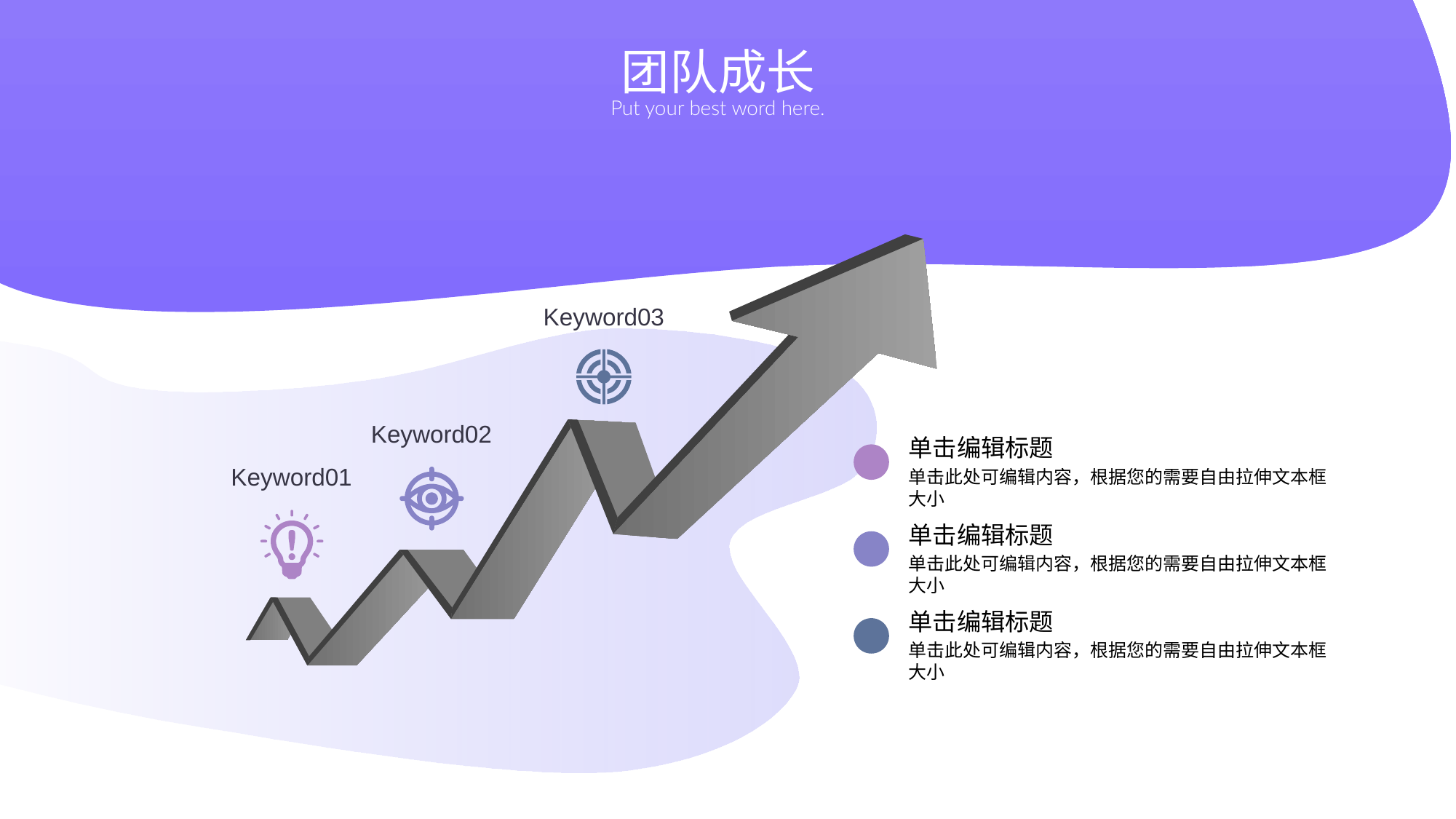

团队成长
Put your best word here.

Keyword03

Keyword02
单击编辑标题
单击此处可编辑内容，根据您的需要自由拉伸文本框大小

Keyword01

单击编辑标题
单击此处可编辑内容，根据您的需要自由拉伸文本框大小

单击编辑标题
单击此处可编辑内容，根据您的需要自由拉伸文本框大小